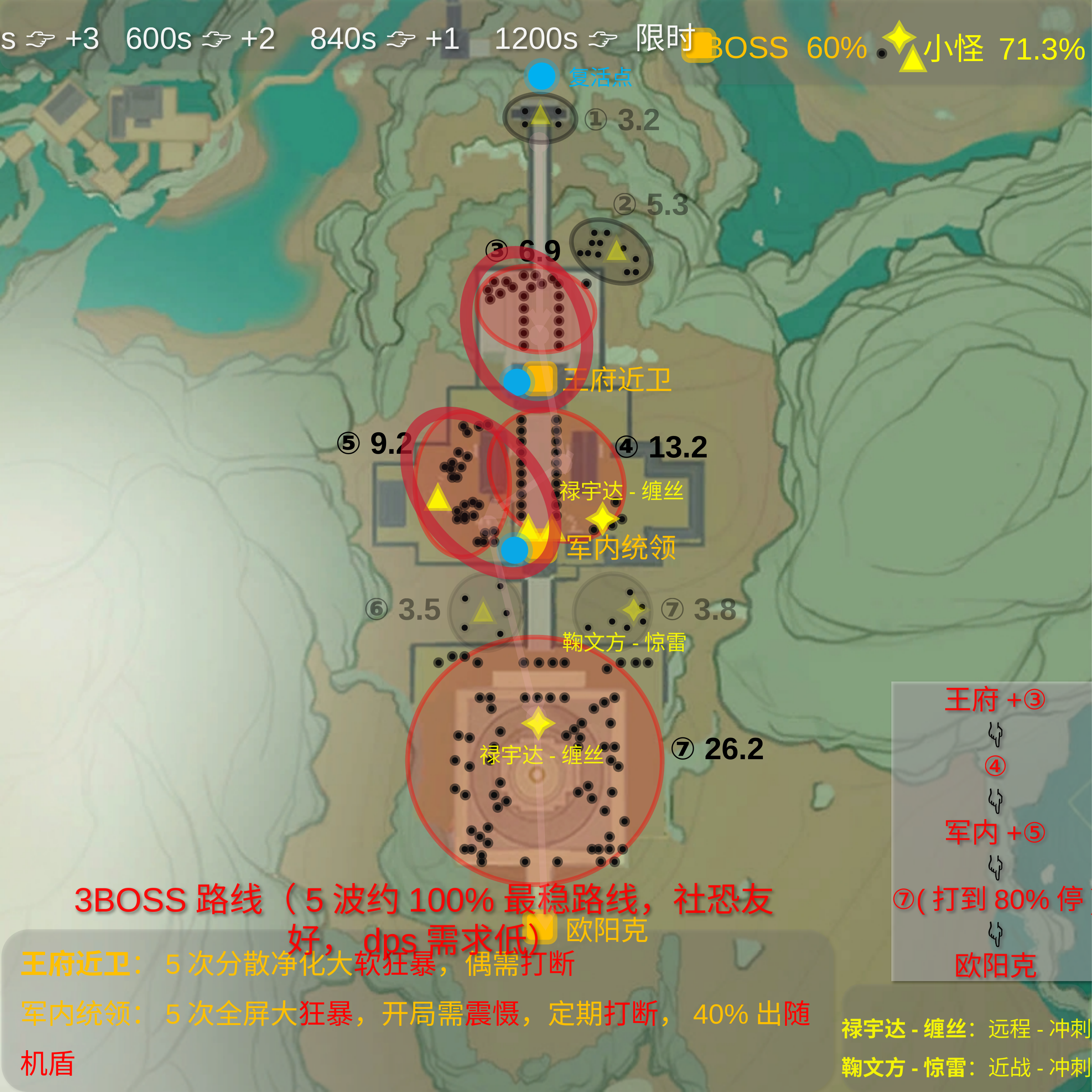

360s 👉 +3   600s 👉 +2    840s 👉 +1    1200s 👉 限时

小怪 71.3%
BOSS  60%

复活点

① 3.2

② 5.3

③ 6.9

王府近卫

⑤ 9.2

④ 13.2

禄宇达-缠丝

军内统领

⑥ 3.5

⑦ 3.8

鞠文方-惊雷

王府+③
👇
④
👇
军内+⑤
👇
⑦(打到80%停)
👇
欧阳克

⑦ 26.2

禄宇达-缠丝

3BOSS路线（5波约100%最稳路线，社恐友好，dps需求低）

欧阳克

王府近卫：5次分散净化大软狂暴，偶需打断
军内统领：5次全屏大狂暴，开局需震慑，定期打断，40%出随机盾
欧阳克：5次召蛇大狂暴，有定期提示很快的全屏
禄宇达-缠丝：远程-冲刺
鞠文方-惊雷：近战-冲刺